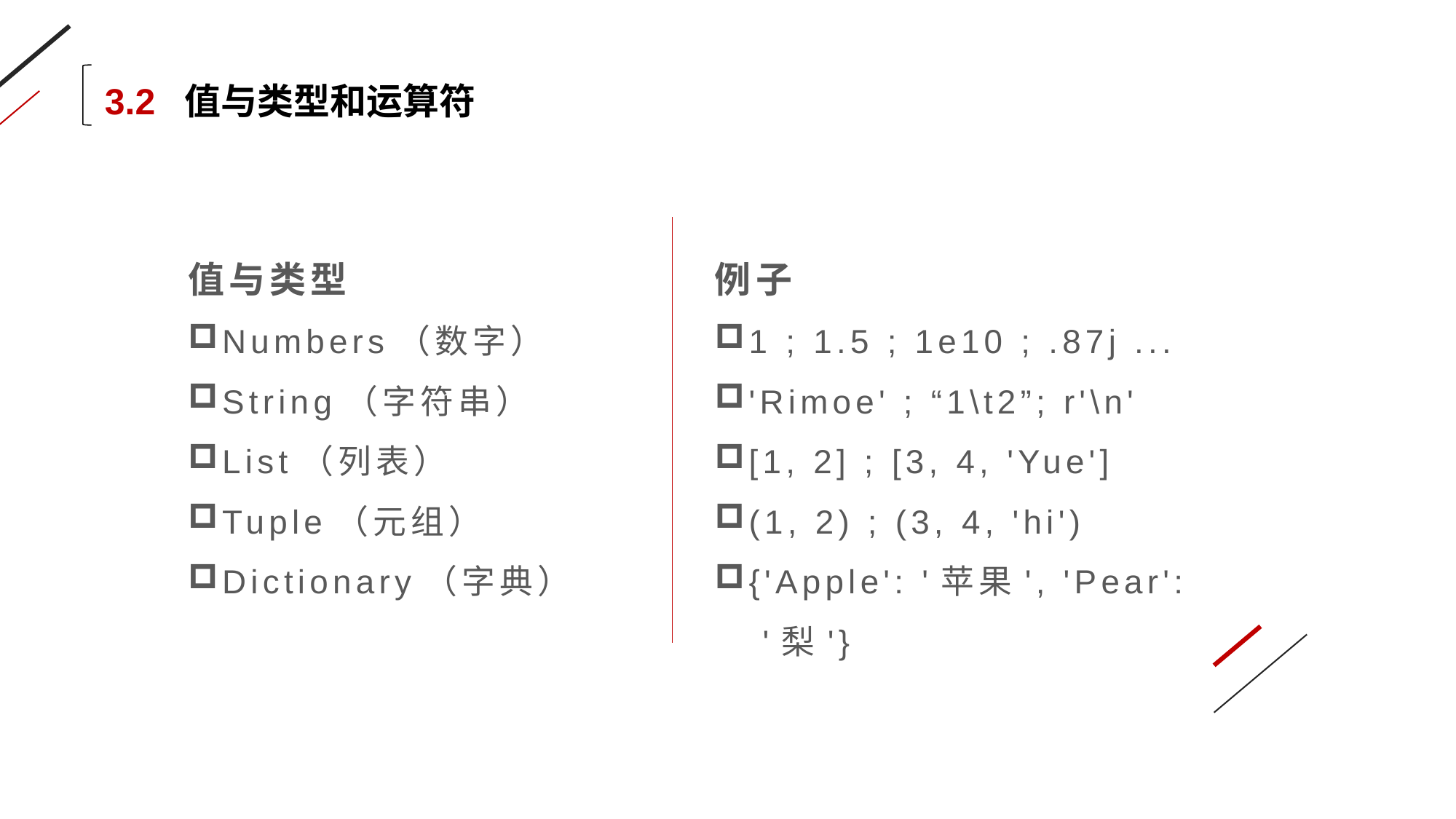

3.2  值与类型和运算符
值与类型
Numbers（数字）
String（字符串）
List（列表）
Tuple（元组）
Dictionary（字典）
例子
1 ; 1.5 ; 1e10 ; .87j ...
'Rimoe' ; “1\t2”; r'\n'
[1, 2] ; [3, 4, 'Yue']
(1, 2) ; (3, 4, 'hi')
{'Apple': '苹果', 'Pear': '梨'}